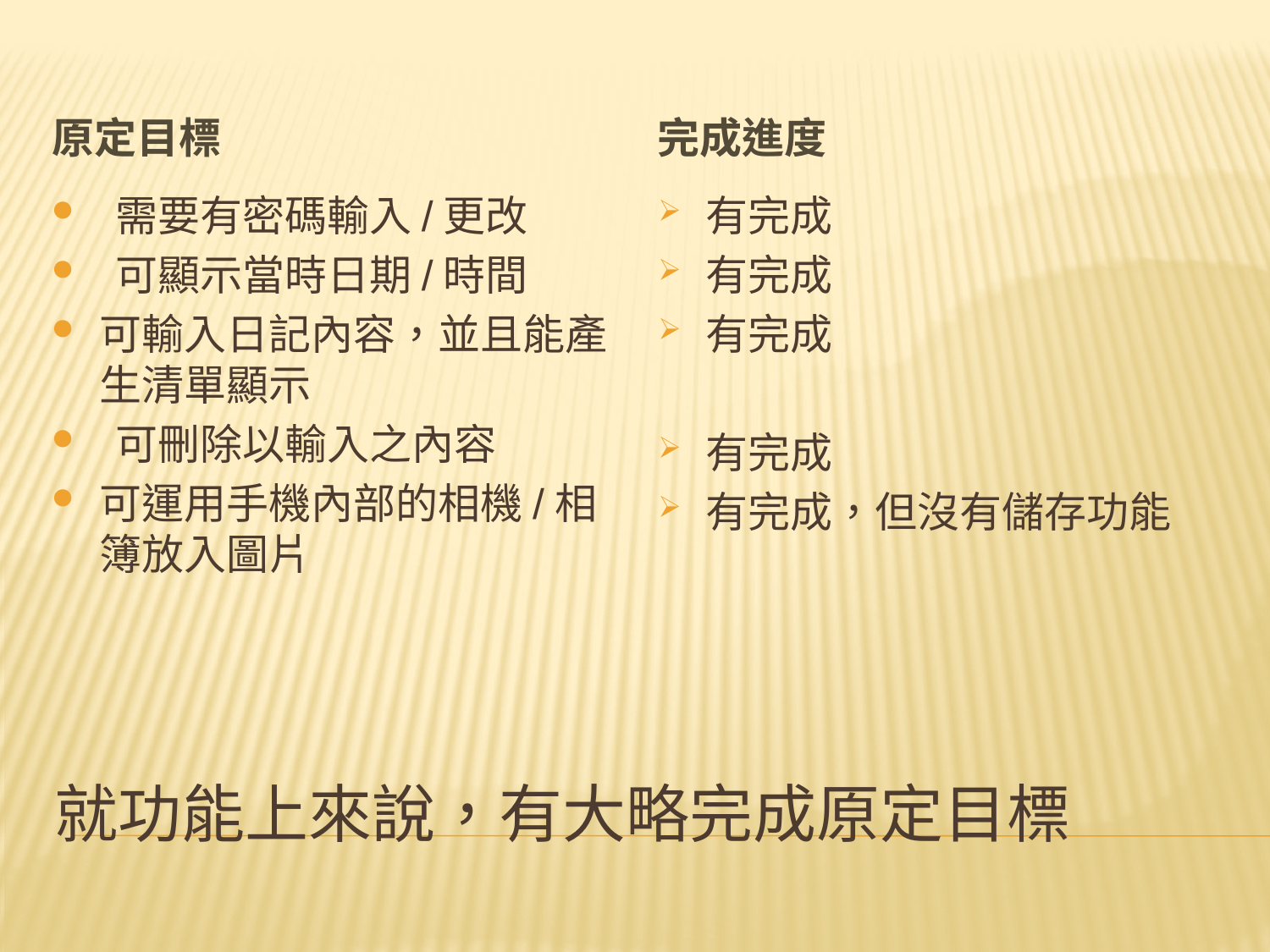

原定目標
完成進度
需要有密碼輸入/更改
可顯示當時日期/時間
可輸入日記內容，並且能產生清單顯示
可刪除以輸入之內容
可運用手機內部的相機/相簿放入圖片
有完成
有完成
有完成

有完成
有完成，但沒有儲存功能
# 就功能上來說，有大略完成原定目標